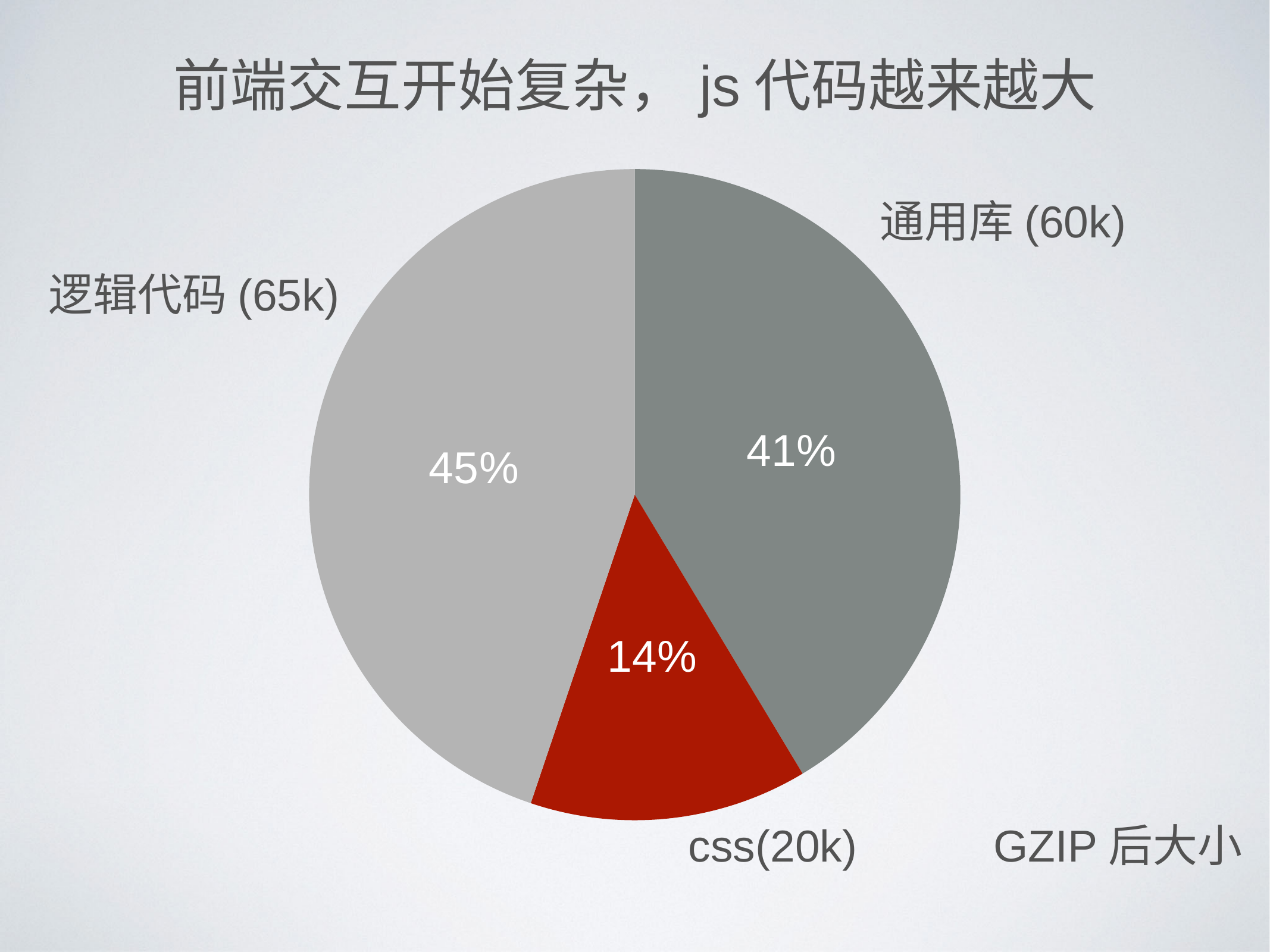

前端交互开始复杂，js代码越来越大

### Chart

| Category | 区域 1 |
|---|---|
| 基础框架 | 60.0 |
| css | 20.0 |
| index | 65.0 |
通用库(60k)
逻辑代码(65k)
GZIP后大小
css(20k)
11